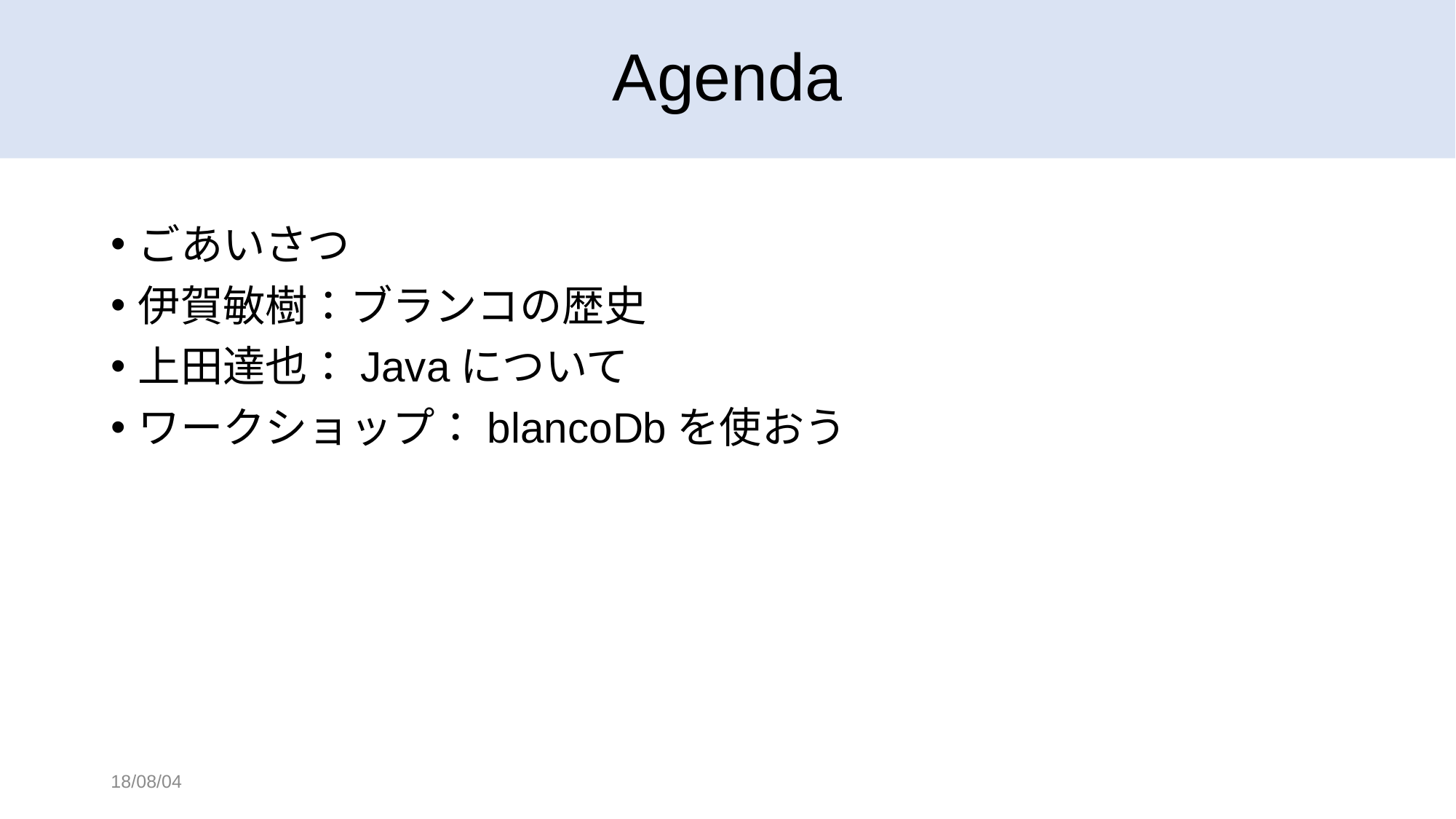

# Agenda
ごあいさつ
伊賀敏樹：ブランコの歴史
上田達也：Javaについて
ワークショップ：blancoDbを使おう
18/08/04